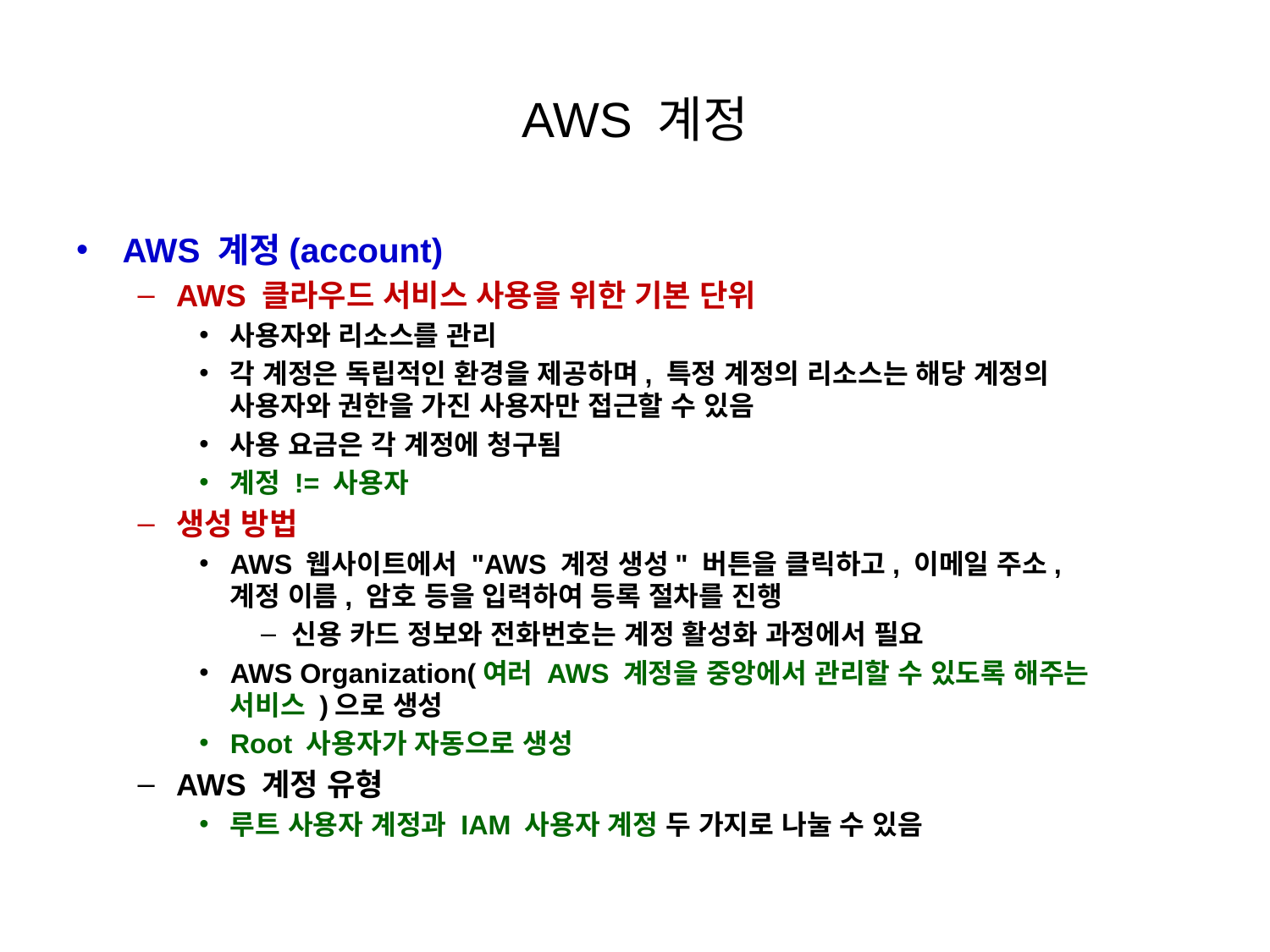

# AWS 계정
AWS 계정(account)
AWS 클라우드 서비스 사용을 위한 기본 단위
사용자와 리소스를 관리
각 계정은 독립적인 환경을 제공하며, 특정 계정의 리소스는 해당 계정의
사용자와 권한을 가진 사용자만 접근할 수 있음
사용 요금은 각 계정에 청구됨
계정 != 사용자
생성 방법
AWS 웹사이트에서 "AWS 계정 생성" 버튼을 클릭하고, 이메일 주소,
계정 이름, 암호 등을 입력하여 등록 절차를 진행
신용 카드 정보와 전화번호는 계정 활성화 과정에서 필요
AWS Organization(여러 AWS 계정을 중앙에서 관리할 수 있도록 해주는
서비스 )으로 생성
Root 사용자가 자동으로 생성
AWS 계정 유형
루트 사용자 계정과 IAM 사용자 계정 두 가지로 나눌 수 있음